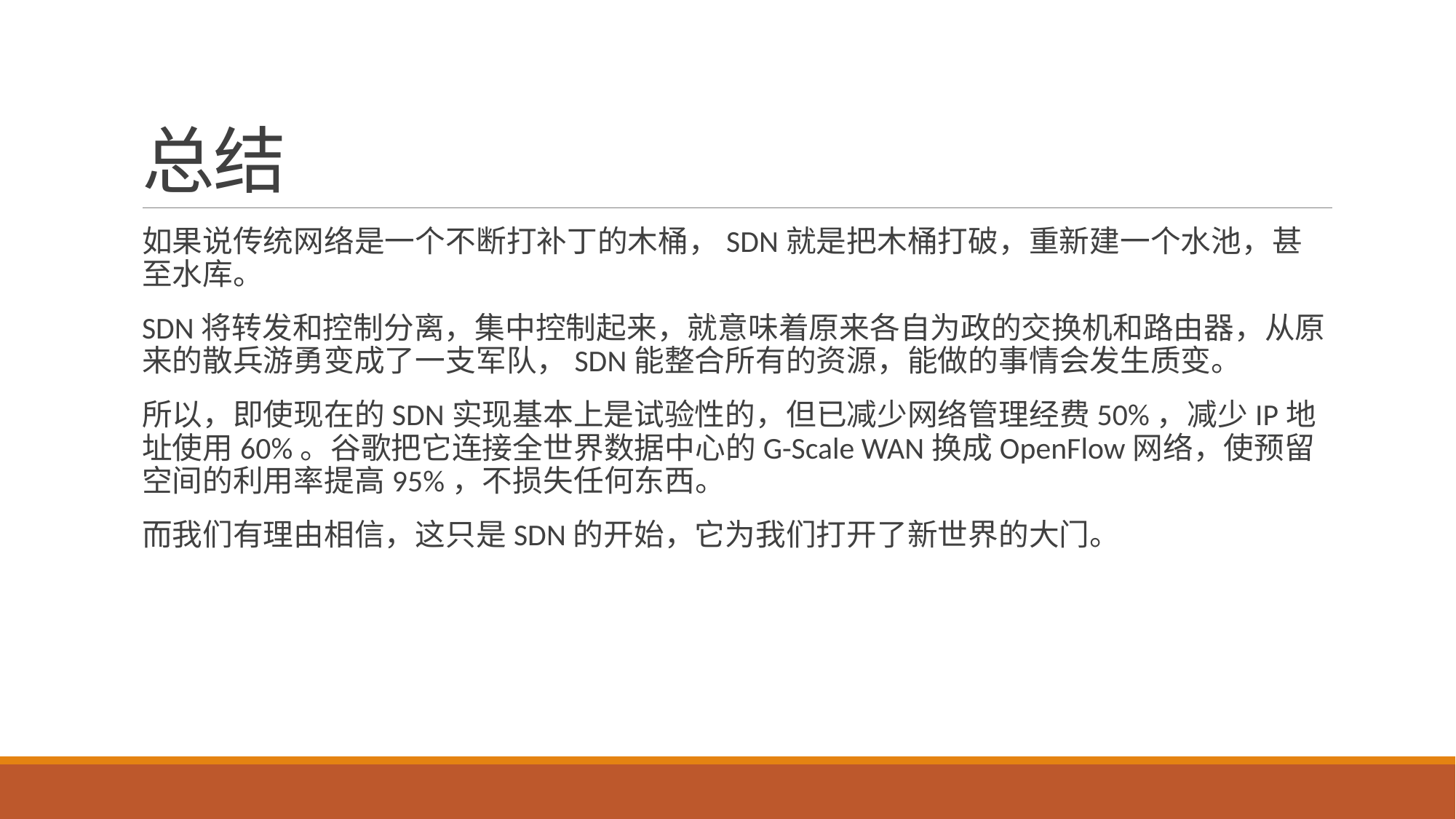

# 总结
如果说传统网络是一个不断打补丁的木桶，SDN就是把木桶打破，重新建一个水池，甚至水库。
SDN将转发和控制分离，集中控制起来，就意味着原来各自为政的交换机和路由器，从原来的散兵游勇变成了一支军队，SDN能整合所有的资源，能做的事情会发生质变。
所以，即使现在的SDN实现基本上是试验性的，但已减少网络管理经费50%，减少IP地址使用60%。谷歌把它连接全世界数据中心的G-Scale WAN换成OpenFlow网络，使预留空间的利用率提高95%，不损失任何东西。
而我们有理由相信，这只是SDN的开始，它为我们打开了新世界的大门。